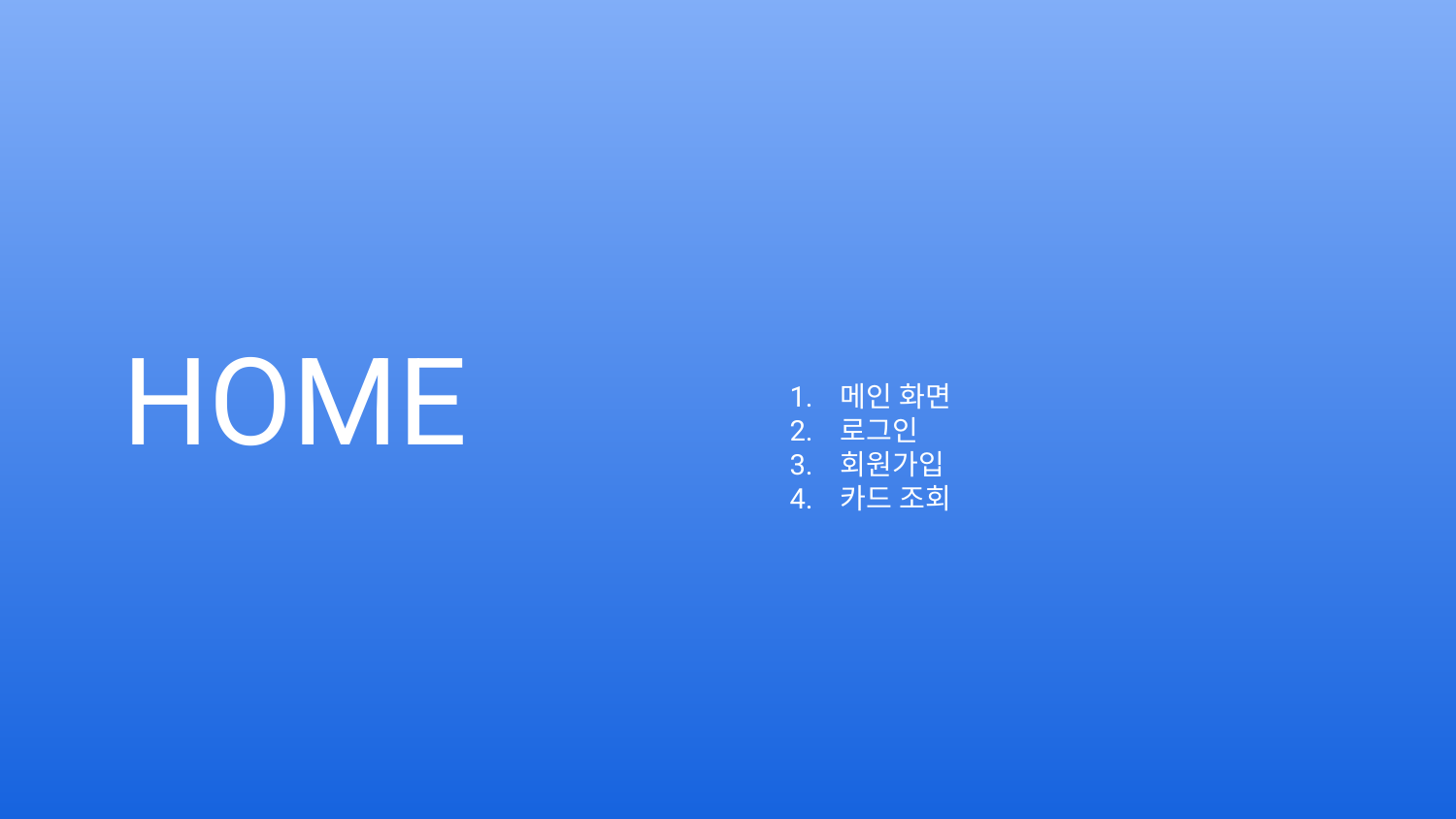

# HOME
메인 화면
로그인
회원가입
카드 조회